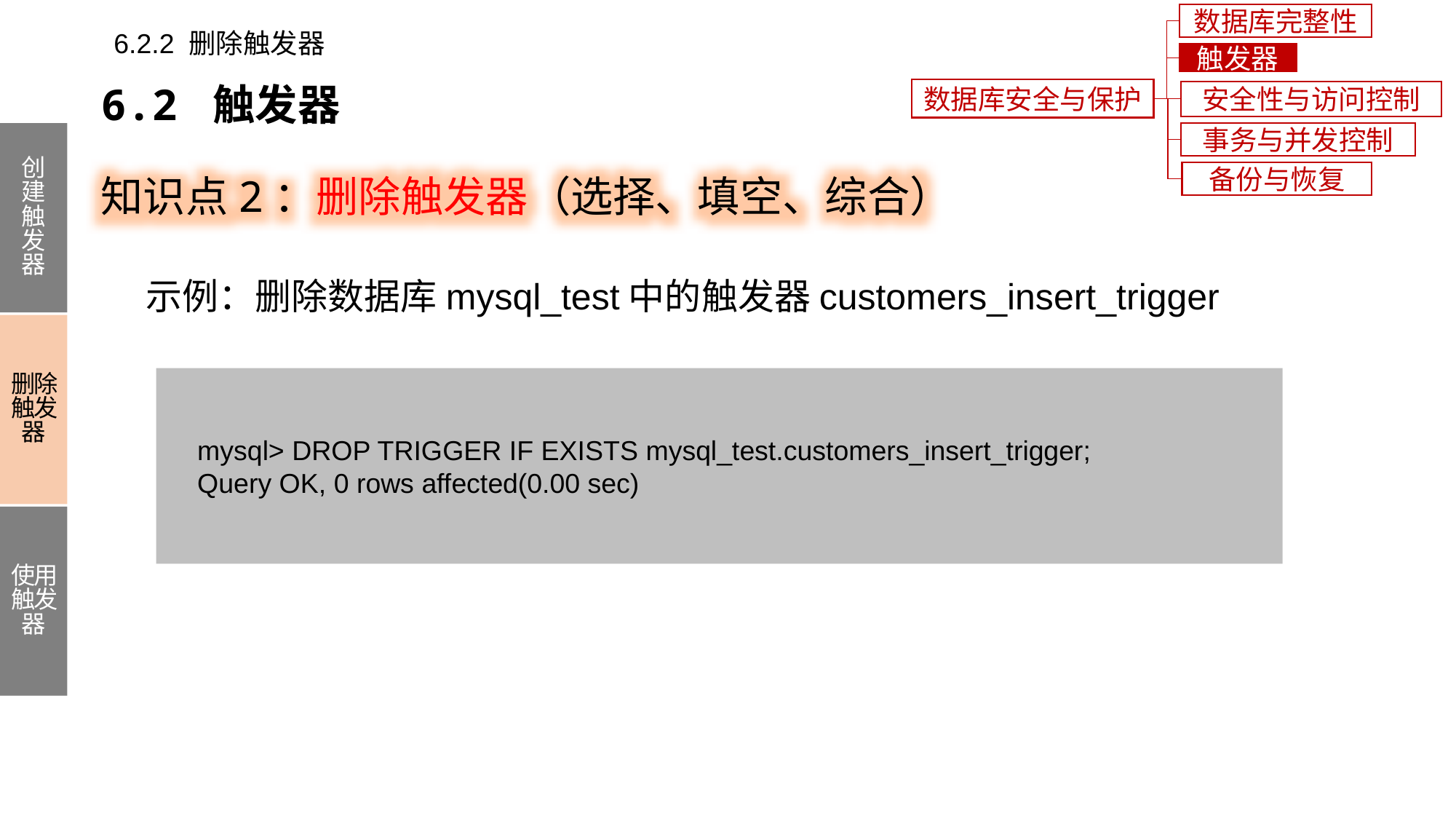

数据库完整性
6.2.2 删除触发器
触发器
6.2 触发器
数据库安全与保护
安全性与访问控制
事务与并发控制
创建触发器
删除触发器
使用触发器
知识点2：删除触发器（选择、填空、综合）
备份与恢复
示例：删除数据库mysql_test中的触发器customers_insert_trigger
    mysql> DROP TRIGGER IF EXISTS mysql_test.customers_insert_trigger;
    Query OK, 0 rows affected(0.00 sec)